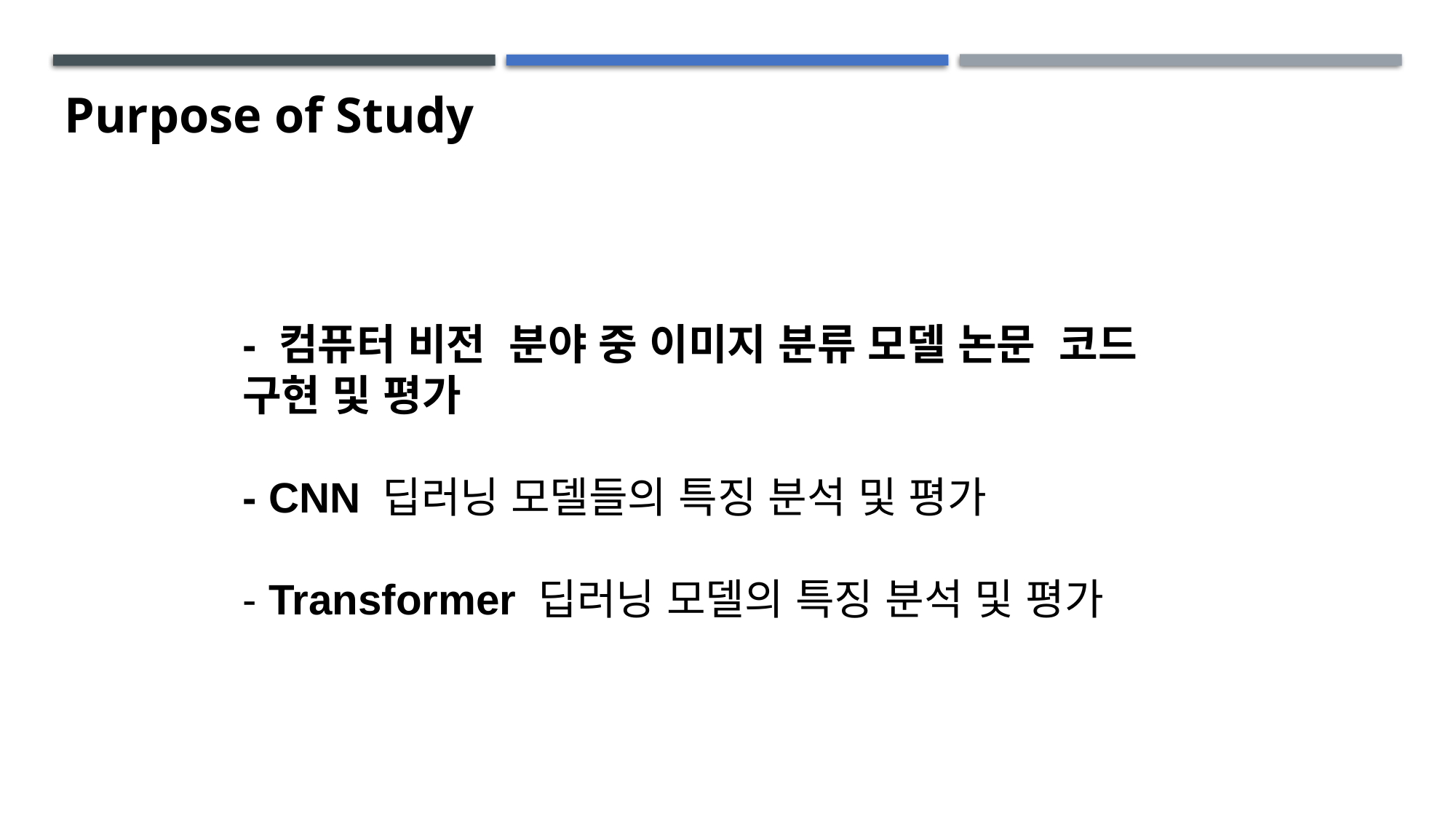

Purpose of Study
- 컴퓨터 비전  분야 중 이미지 분류 모델 논문  코드 구현 및 평가

- CNN 딥러닝 모델들의 특징 분석 및 평가

- Transformer 딥러닝 모델의 특징 분석 및 평가